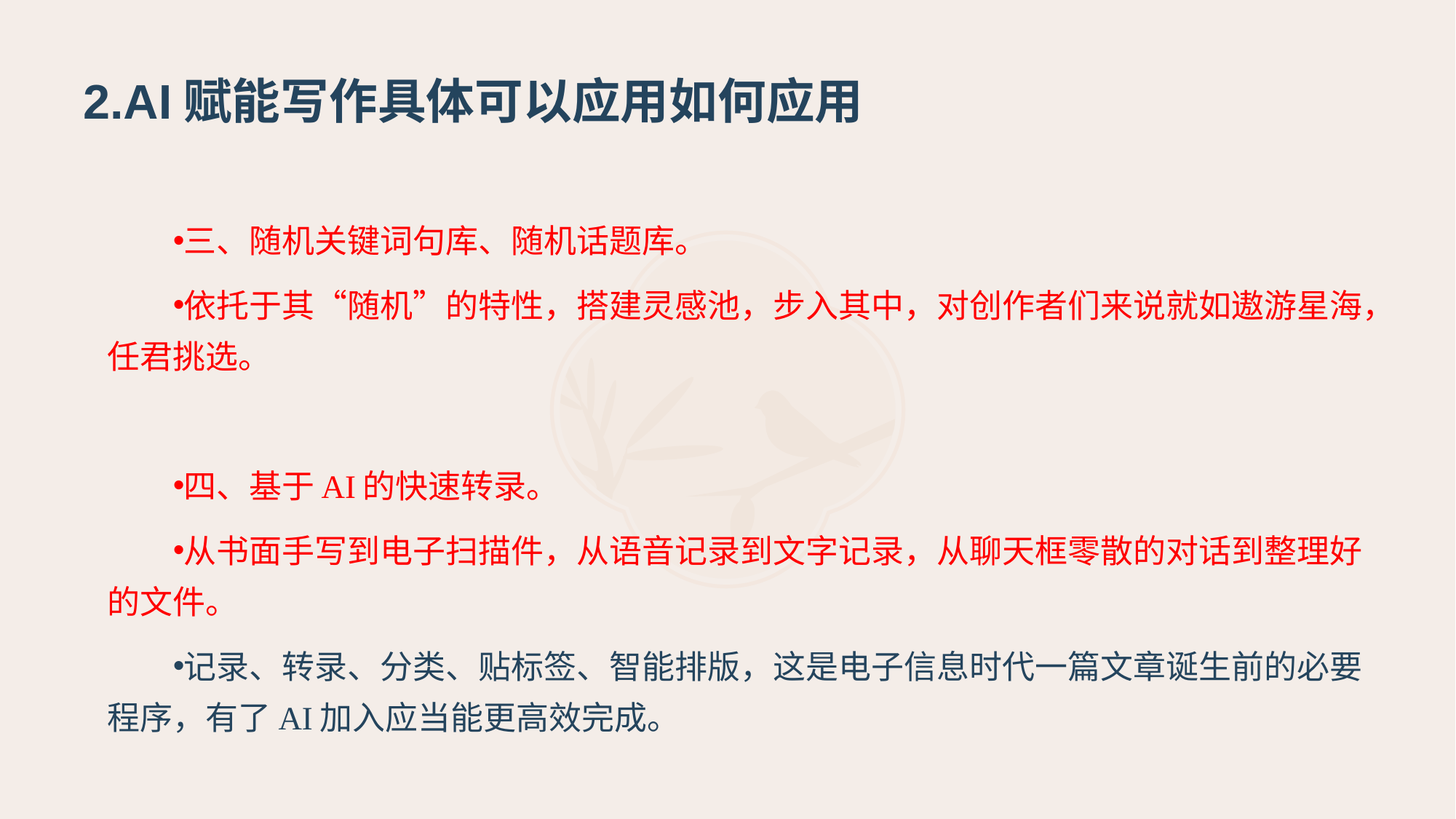

# 2.AI赋能写作具体可以应用如何应用

三、随机关键词句库、随机话题库。
依托于其“随机”的特性，搭建灵感池，步入其中，对创作者们来说就如遨游星海，任君挑选。

四、基于AI的快速转录。
从书面手写到电子扫描件，从语音记录到文字记录，从聊天框零散的对话到整理好的文件。
记录、转录、分类、贴标签、智能排版，这是电子信息时代一篇文章诞生前的必要程序，有了AI加入应当能更高效完成。